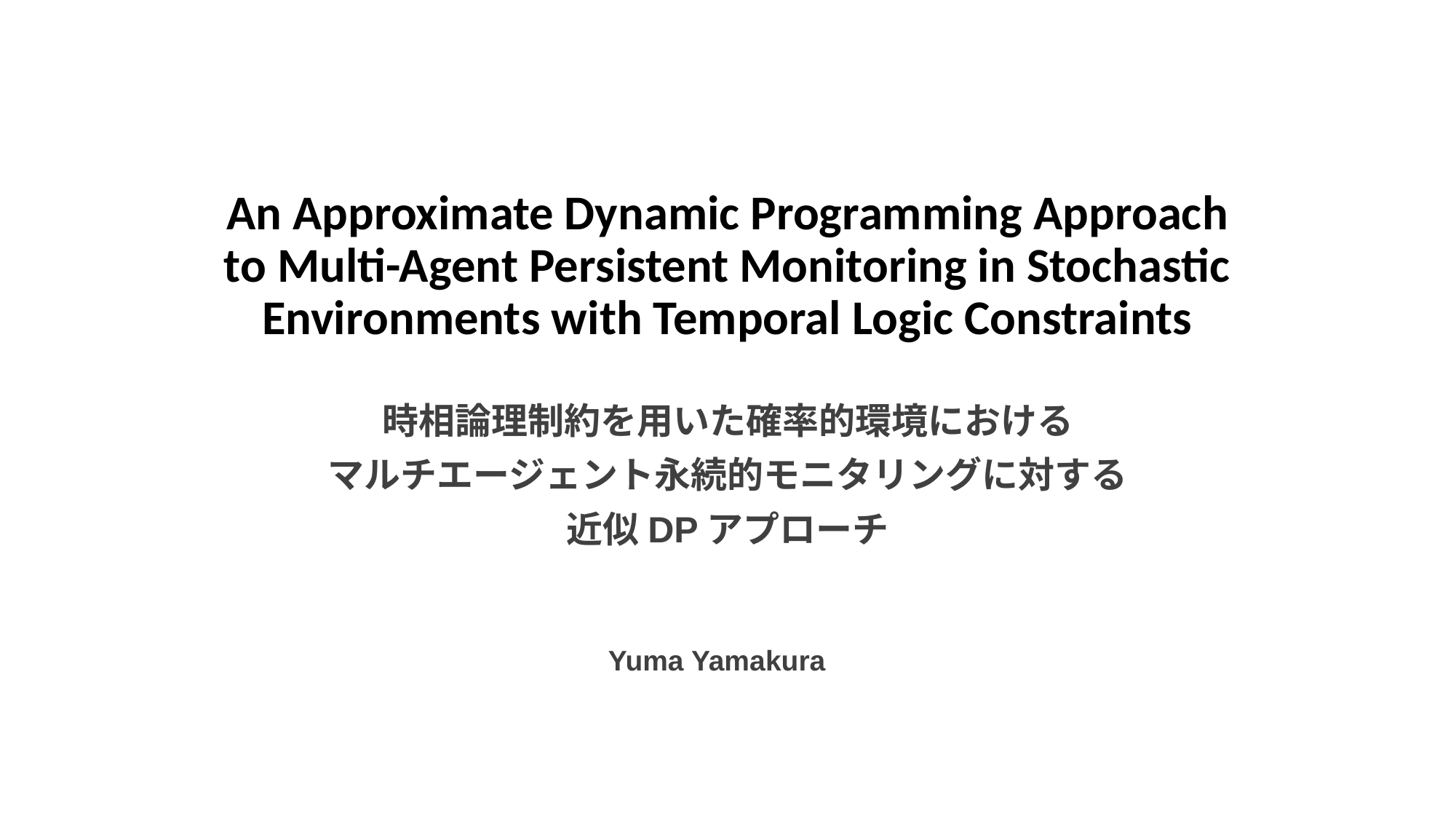

# An Approximate Dynamic Programming Approach to Multi-Agent Persistent Monitoring in Stochastic Environments with Temporal Logic Constraints
時相論理制約を用いた確率的環境における
マルチエージェント永続的モニタリングに対する
近似DPアプローチ

Yuma Yamakura